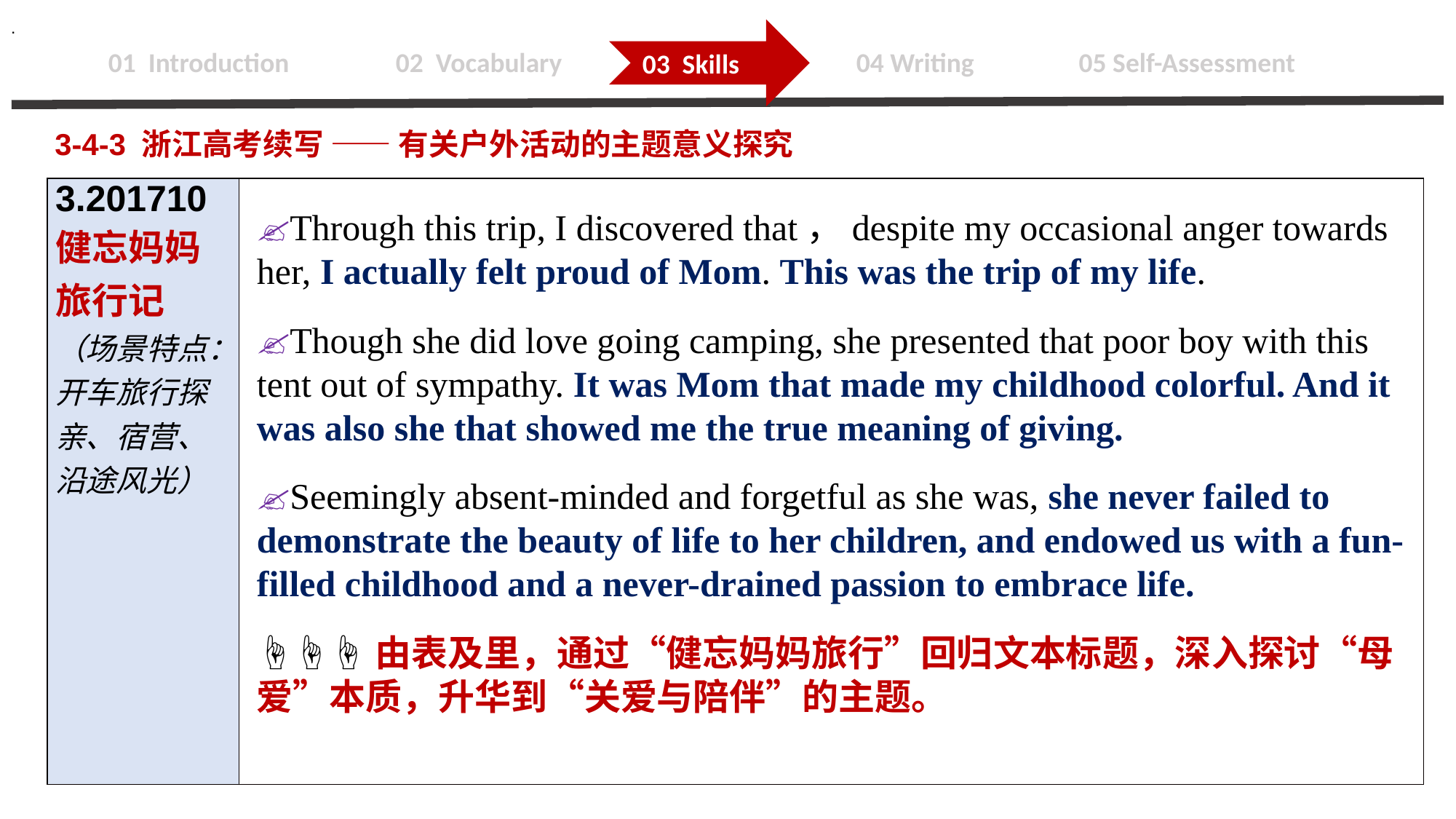

.
03  Skills
   01  Introduction             02  Vocabulary               03  Skills                 04 Writing                 05 Self-Assessment
3-4-3 浙江高考续写 —— 有关户外活动的主题意义探究
| 3.201710 健忘妈妈旅行记 （场景特点：开车旅行探亲、宿营、沿途风光） |  |
| --- | --- |
✍Through this trip, I discovered that，despite my occasional anger towards her, I actually felt proud of Mom. This was the trip of my life.

✍Though she did love going camping, she presented that poor boy with this tent out of sympathy. It was Mom that made my childhood colorful. And it was also she that showed me the true meaning of giving.

✍Seemingly absent-minded and forgetful as she was, she never failed to demonstrate the beauty of life to her children, and endowed us with a fun-filled childhood and a never-drained passion to embrace life.

☝☝☝由表及里，通过“健忘妈妈旅行”回归文本标题，深入探讨“母爱”本质，升华到“关爱与陪伴”的主题。